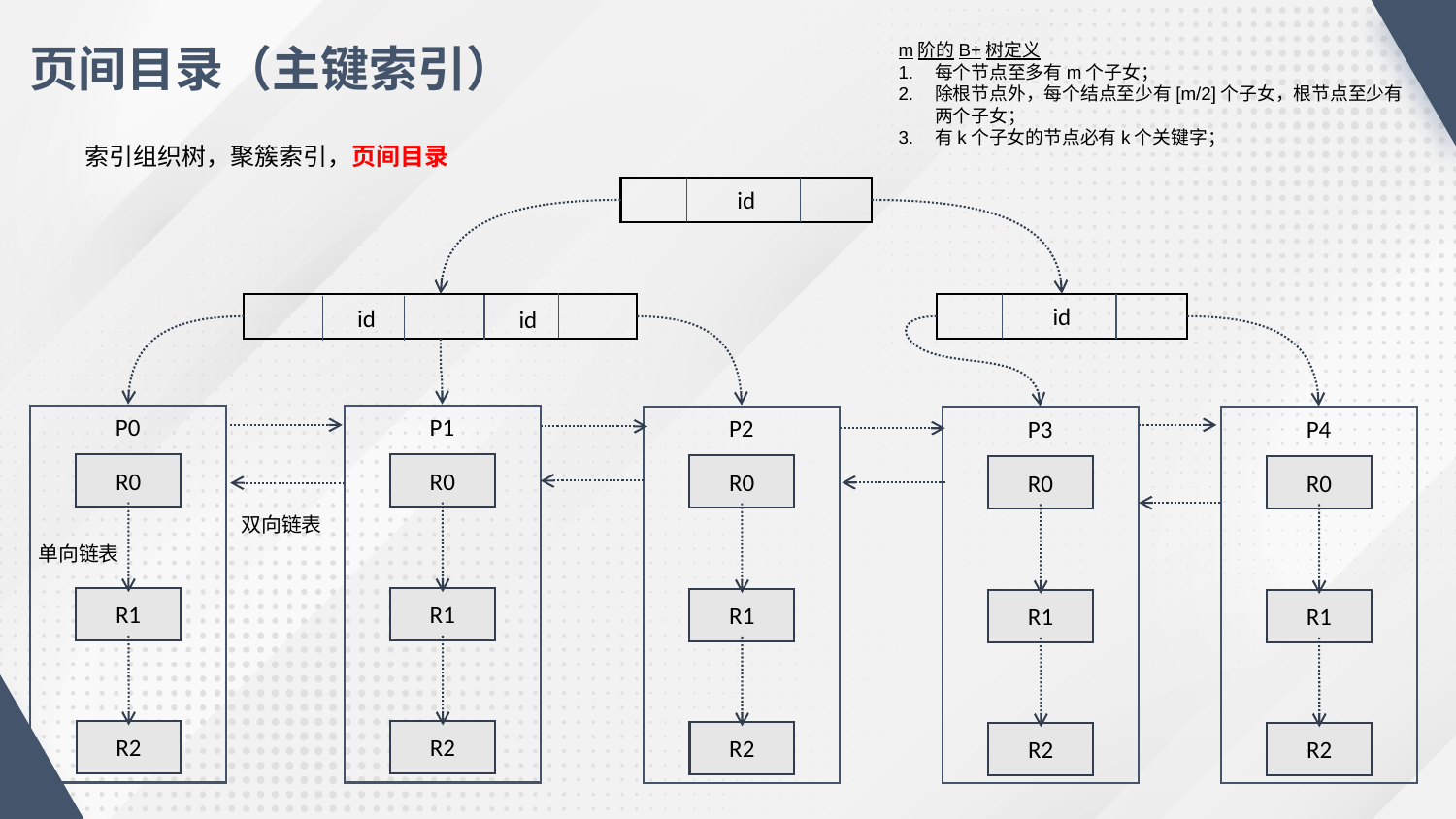

页间目录（主键索引）
m阶的B+树定义
每个节点至多有m个子女；
除根节点外，每个结点至少有[m/2]个子女，根节点至少有两个子女；
有k个子女的节点必有k个关键字；
索引组织树，聚簇索引，页间目录

id

id
id
id
P0
P1

P2

P3

P4

R0
R0
R0
R0
R0
双向链表
单向链表

R1
R1
R1
R1
R1

R2
R2
R2
R2
R2